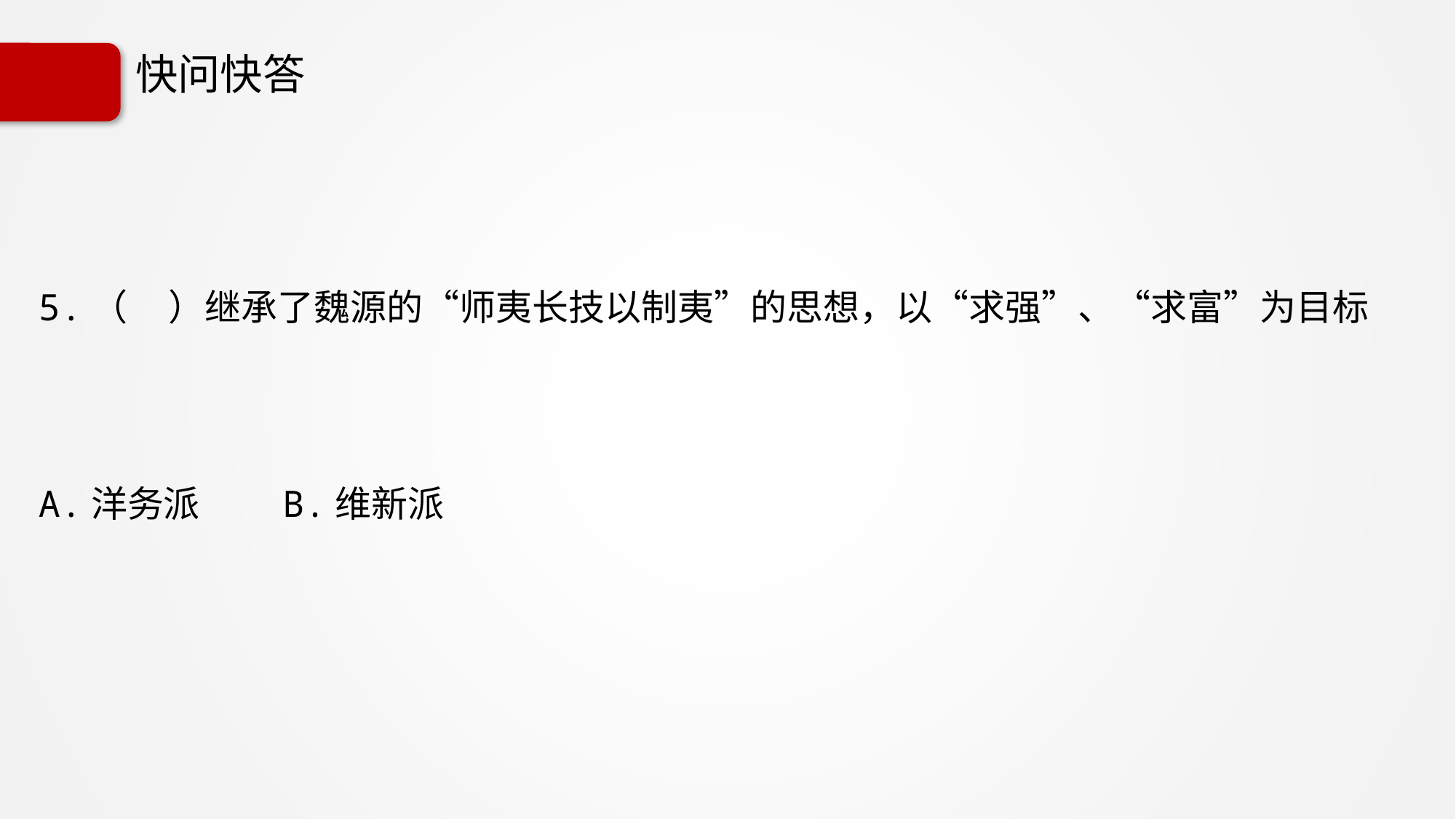

# 快问快答
5.（     ）继承了魏源的“师夷长技以制夷”的思想，以“求强”、“求富”为目标

A.洋务派         B.维新派